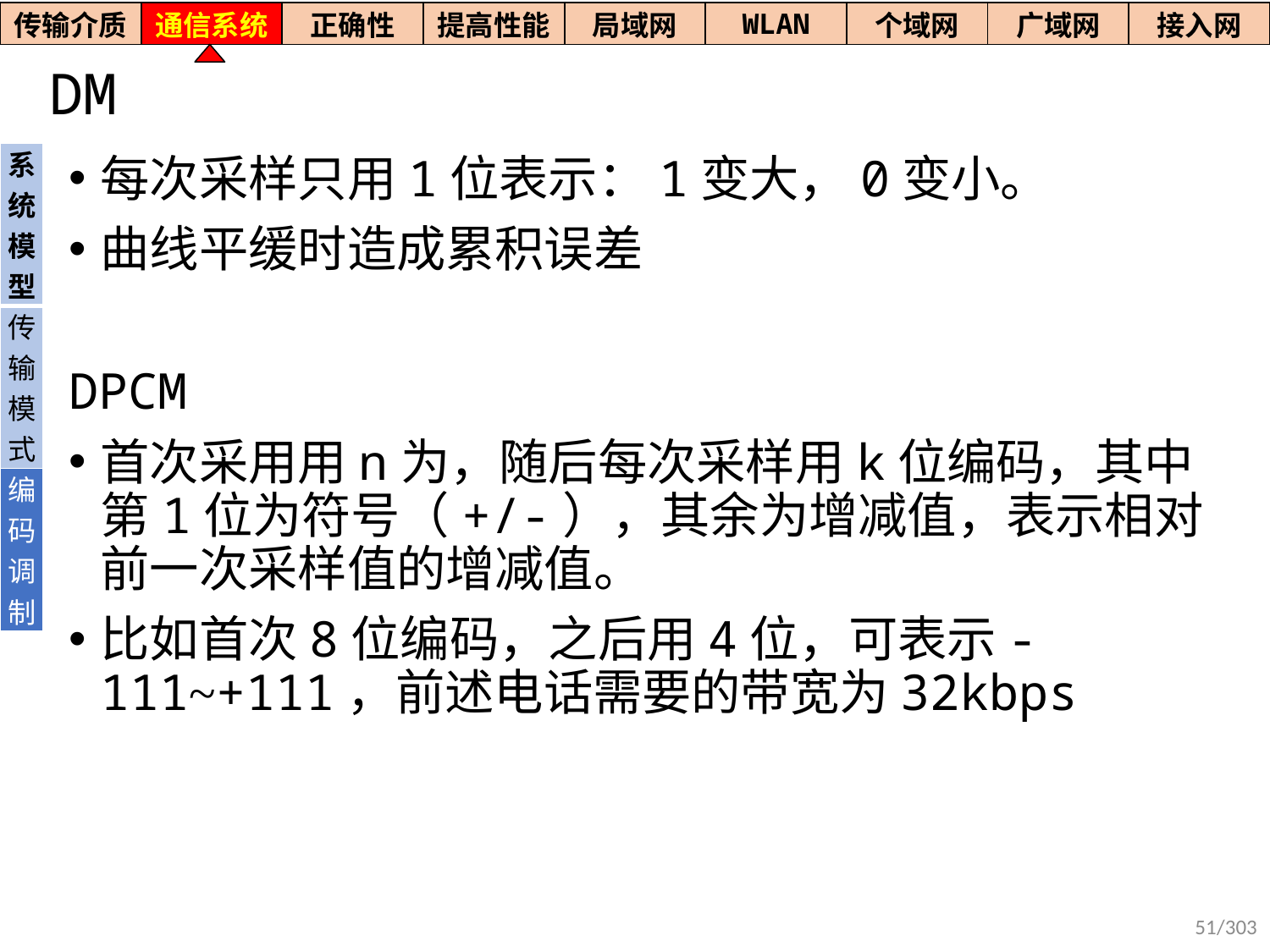

| 传输介质 | 通信系统 | 正确性 | 提高性能 | 局域网 | WLAN | 个域网 | 广域网 | 接入网 |
| --- | --- | --- | --- | --- | --- | --- | --- | --- |

# DM
| 系统模型 |
| --- |
| 传输模式 |
| 编码调制 |
每次采样只用1位表示：1变大，0变小。
曲线平缓时造成累积误差

DPCM
首次采用用n为，随后每次采样用k位编码，其中第1位为符号（+/-），其余为增减值，表示相对前一次采样值的增减值。
比如首次8位编码，之后用4位，可表示-111~+111，前述电话需要的带宽为32kbps

51/303